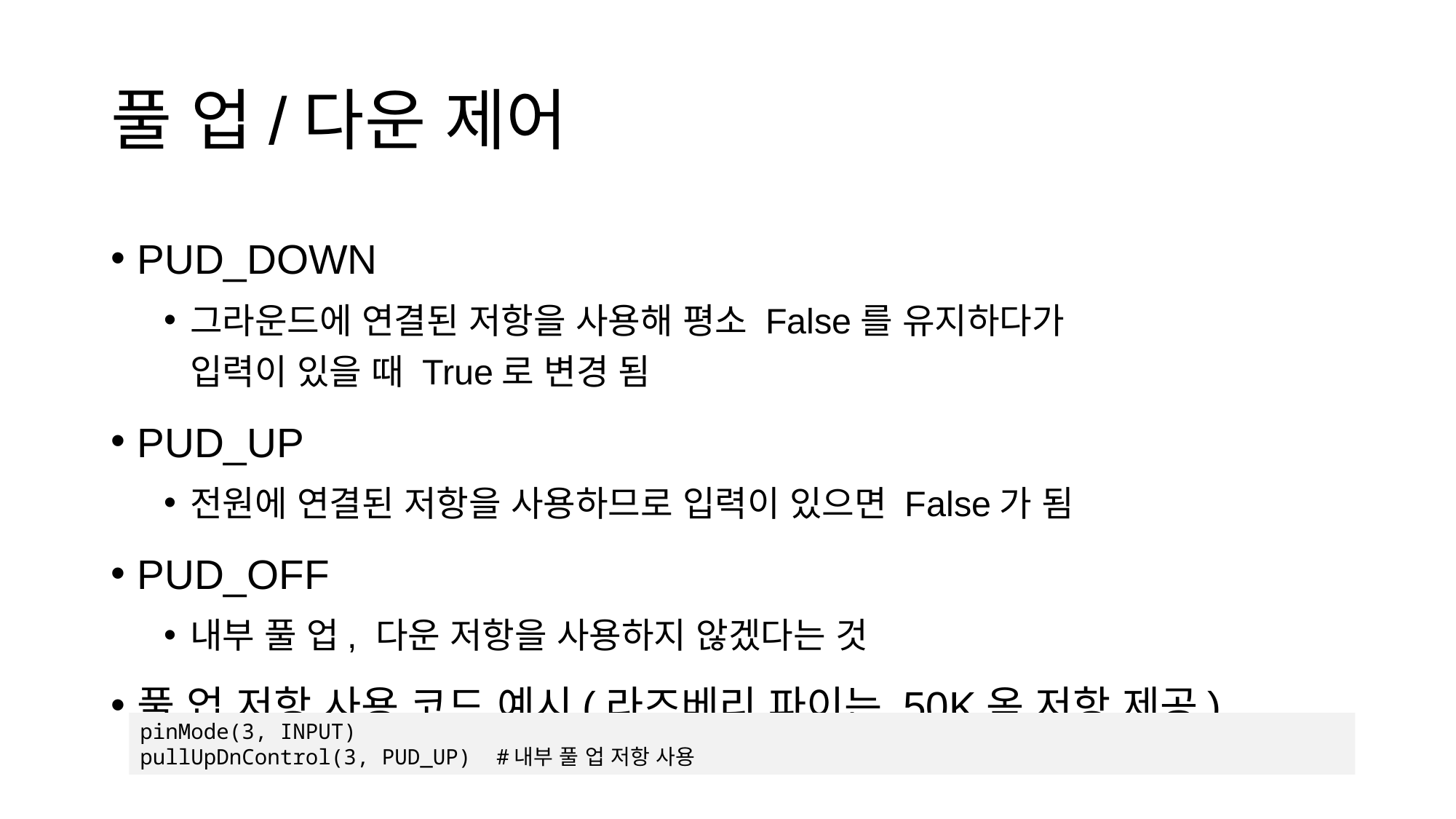

# 풀 업/다운 제어
PUD_DOWN
그라운드에 연결된 저항을 사용해 평소 False를 유지하다가
입력이 있을 때 True로 변경 됨
PUD_UP
전원에 연결된 저항을 사용하므로 입력이 있으면 False가 됨
PUD_OFF
내부 풀 업, 다운 저항을 사용하지 않겠다는 것
풀 업 저항 사용 코드 예시(라즈베리 파이는 50K옴 저항 제공)
pinMode(3, INPUT)
pullUpDnControl(3, PUD_UP)  #내부 풀 업 저항 사용